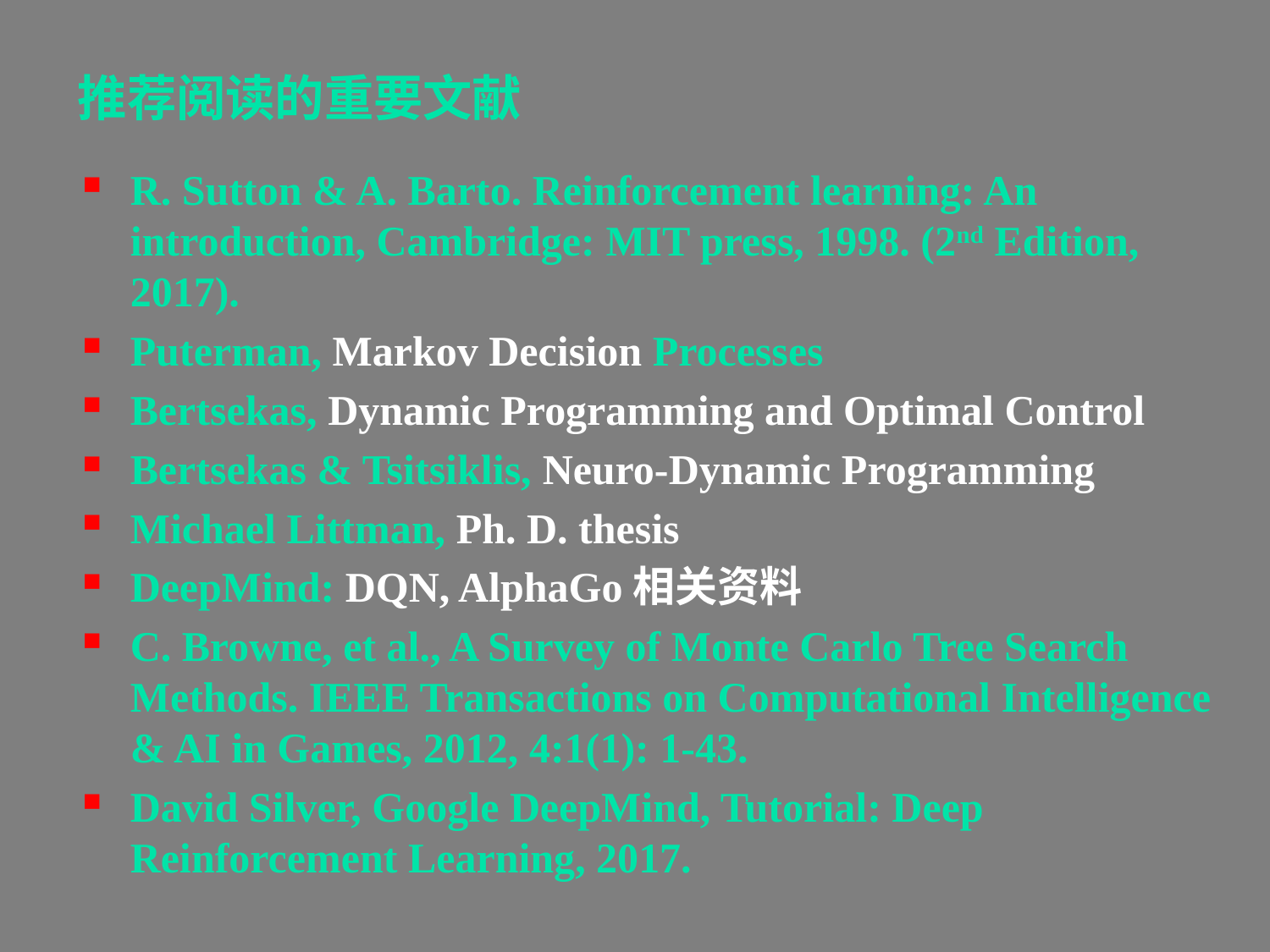

# 推荐阅读的重要文献
R. Sutton & A. Barto. Reinforcement learning: An introduction, Cambridge: MIT press, 1998. (2nd Edition, 2017).
Puterman, Markov Decision Processes
Bertsekas, Dynamic Programming and Optimal Control
Bertsekas & Tsitsiklis, Neuro-Dynamic Programming
Michael Littman, Ph. D. thesis
DeepMind: DQN, AlphaGo相关资料
C. Browne, et al., A Survey of Monte Carlo Tree Search Methods. IEEE Transactions on Computational Intelligence & AI in Games, 2012, 4:1(1): 1-43.
David Silver, Google DeepMind, Tutorial: Deep Reinforcement Learning, 2017.